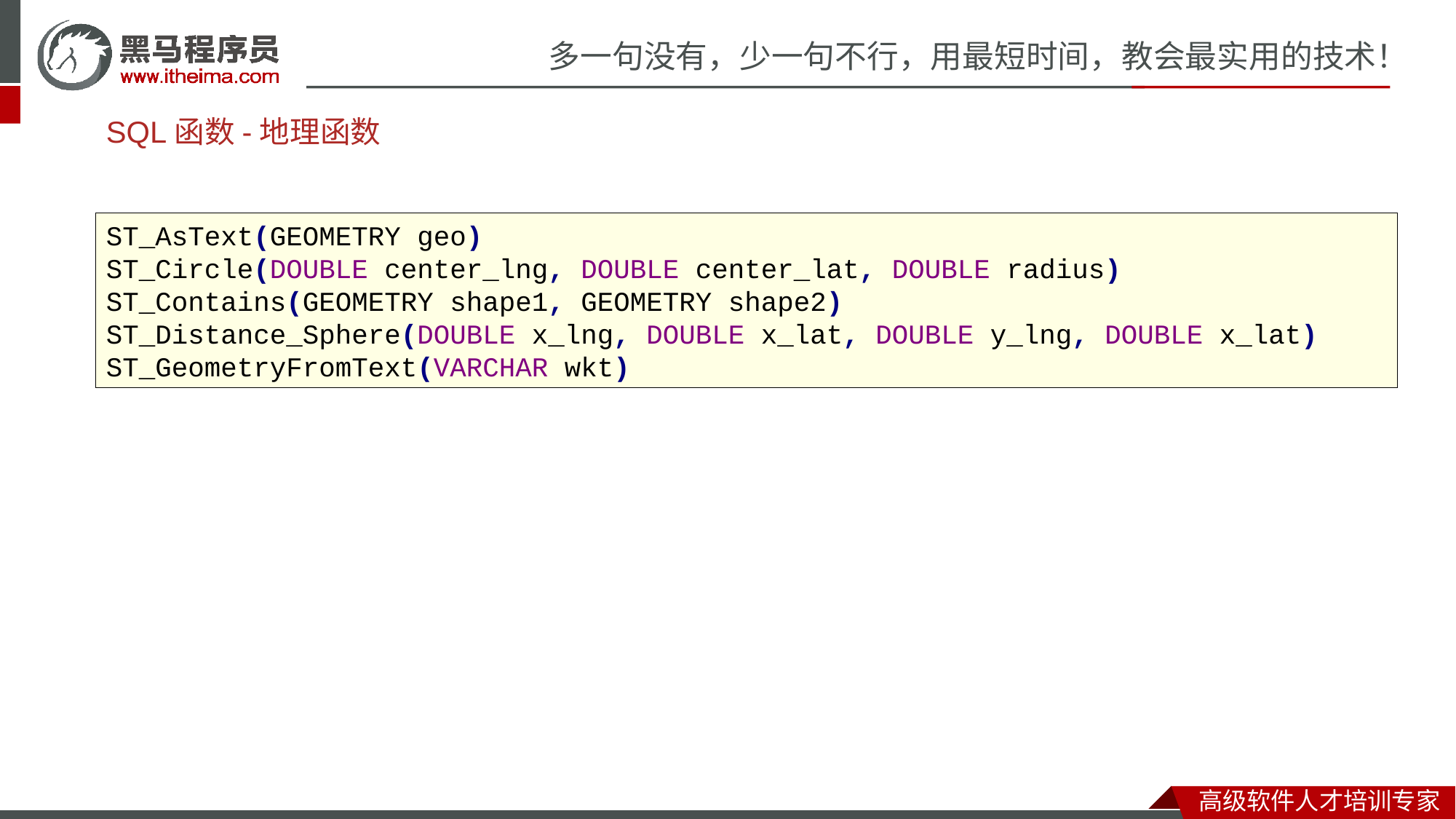

# SQL函数-地理函数
ST_AsText(GEOMETRY geo)
ST_Circle(DOUBLE center_lng, DOUBLE center_lat, DOUBLE radius)
ST_Contains(GEOMETRY shape1, GEOMETRY shape2)
ST_Distance_Sphere(DOUBLE x_lng, DOUBLE x_lat, DOUBLE y_lng, DOUBLE x_lat)
ST_GeometryFromText(VARCHAR wkt)